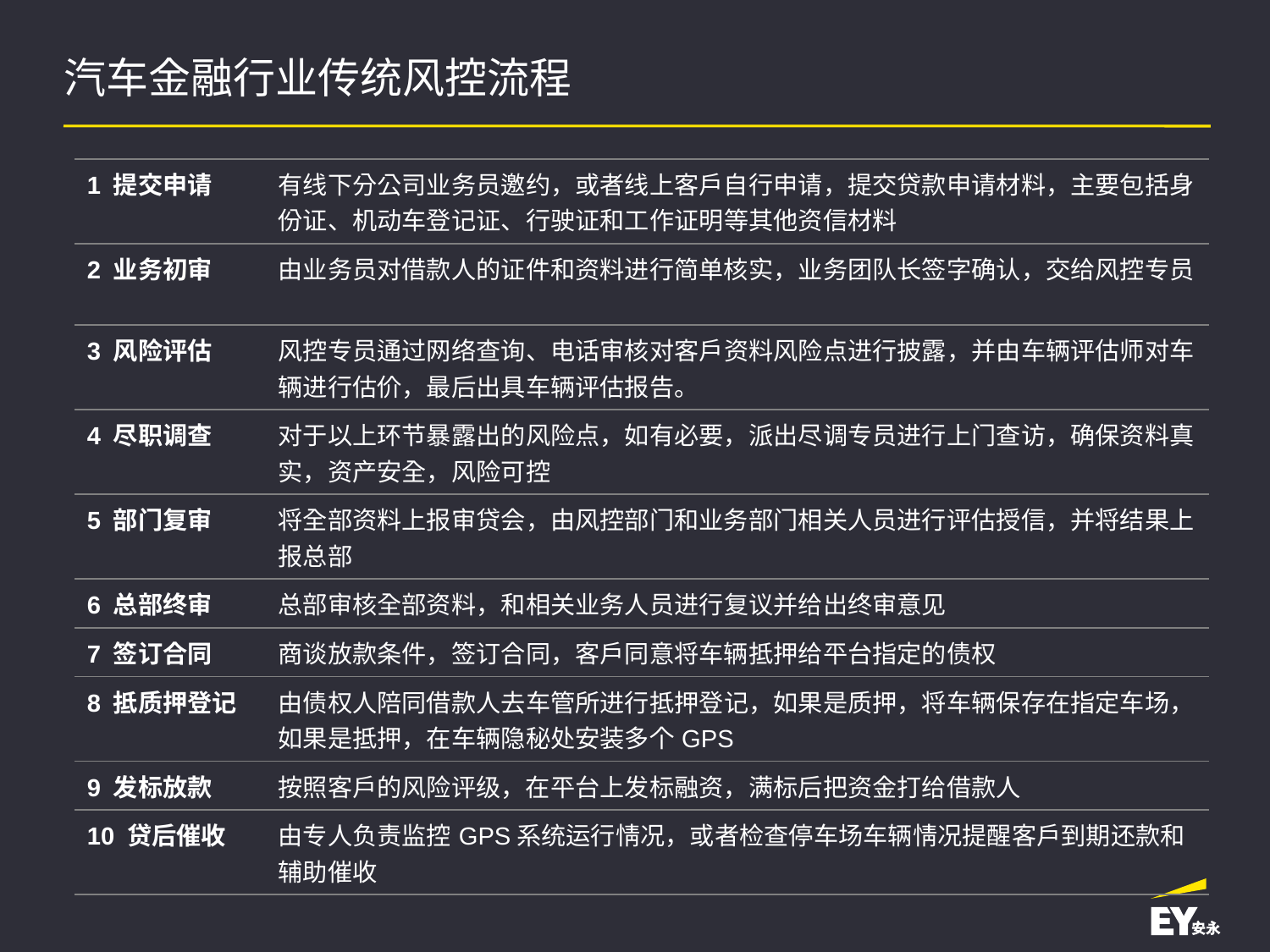

# 汽车金融行业传统风控流程
| 1 提交申请 | 有线下分公司业务员邀约，或者线上客户自行申请，提交贷款申请材料，主要包括身份证、机动车登记证、行驶证和工作证明等其他资信材料 |
| --- | --- |
| 2 业务初审 | 由业务员对借款人的证件和资料进行简单核实，业务团队长签字确认，交给风控专员 |
| 3 风险评估 | 风控专员通过网络查询、电话审核对客户资料风险点进行披露，并由车辆评估师对车辆进行估价，最后出具车辆评估报告。 |
| 4 尽职调查 | 对于以上环节暴露出的风险点，如有必要，派出尽调专员进行上门查访，确保资料真实，资产安全，风险可控 |
| 5 部门复审 | 将全部资料上报审贷会，由风控部门和业务部门相关人员进行评估授信，并将结果上报总部 |
| 6 总部终审 | 总部审核全部资料，和相关业务人员进行复议并给出终审意见 |
| 7 签订合同 | 商谈放款条件，签订合同，客户同意将车辆抵押给平台指定的债权 |
| 8 抵质押登记 | 由债权人陪同借款人去车管所进行抵押登记，如果是质押，将车辆保存在指定车场，如果是抵押，在车辆隐秘处安装多个GPS |
| 9 发标放款 | 按照客户的风险评级，在平台上发标融资，满标后把资金打给借款人 |
| 10 贷后催收 | 由专人负责监控GPS系统运行情况，或者检查停车场车辆情况提醒客户到期还款和辅助催收 |